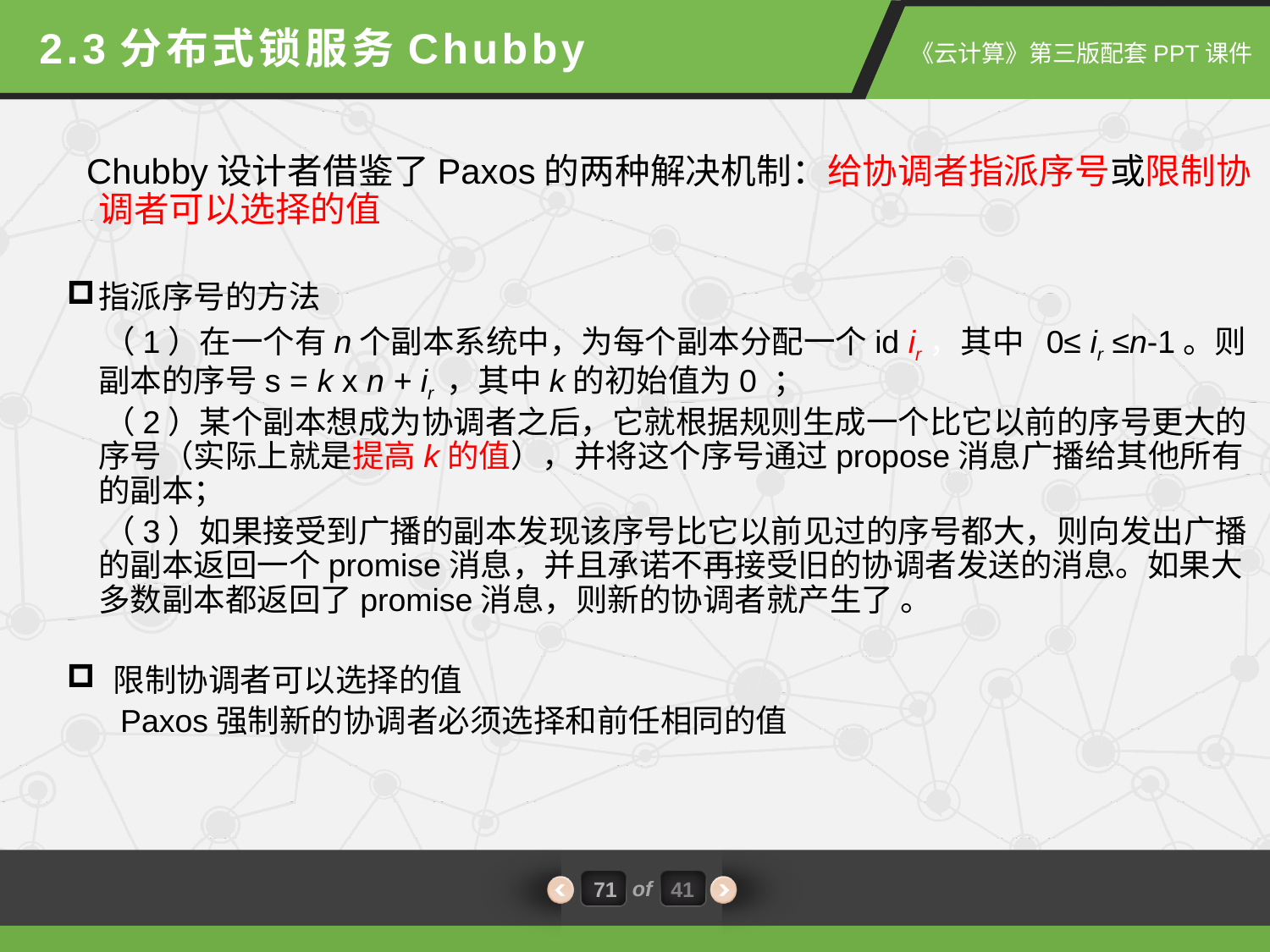

2.3分布式锁服务Chubby
  Chubby设计者借鉴了Paxos的两种解决机制：给协调者指派序号或限制协调者可以选择的值

指派序号的方法
    （1）在一个有n个副本系统中，为每个副本分配一个id ir，其中  0≤ ir ≤n-1。则副本的序号s = k x n + ir ，其中k的初始值为0 ；
    （2）某个副本想成为协调者之后，它就根据规则生成一个比它以前的序号更大的序号（实际上就是提高k的值），并将这个序号通过propose消息广播给其他所有的副本；
    （3）如果接受到广播的副本发现该序号比它以前见过的序号都大，则向发出广播的副本返回一个promise消息，并且承诺不再接受旧的协调者发送的消息。如果大多数副本都返回了promise消息，则新的协调者就产生了 。

 限制协调者可以选择的值
      Paxos强制新的协调者必须选择和前任相同的值
71